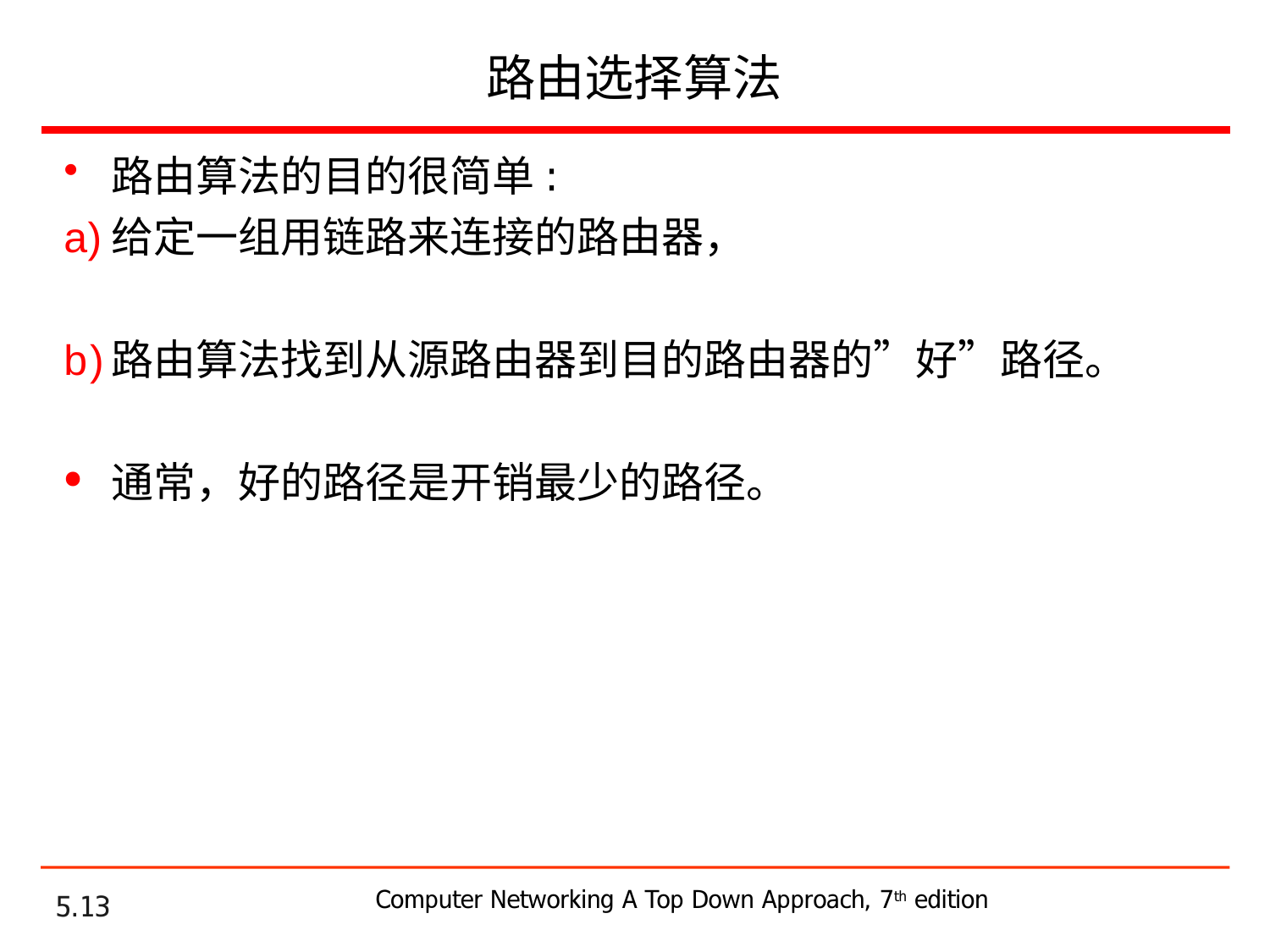

# 路由选择算法
路由算法的目的很简单:
给定一组用链路来连接的路由器，

路由算法找到从源路由器到目的路由器的”好”路径。

通常，好的路径是开销最少的路径。